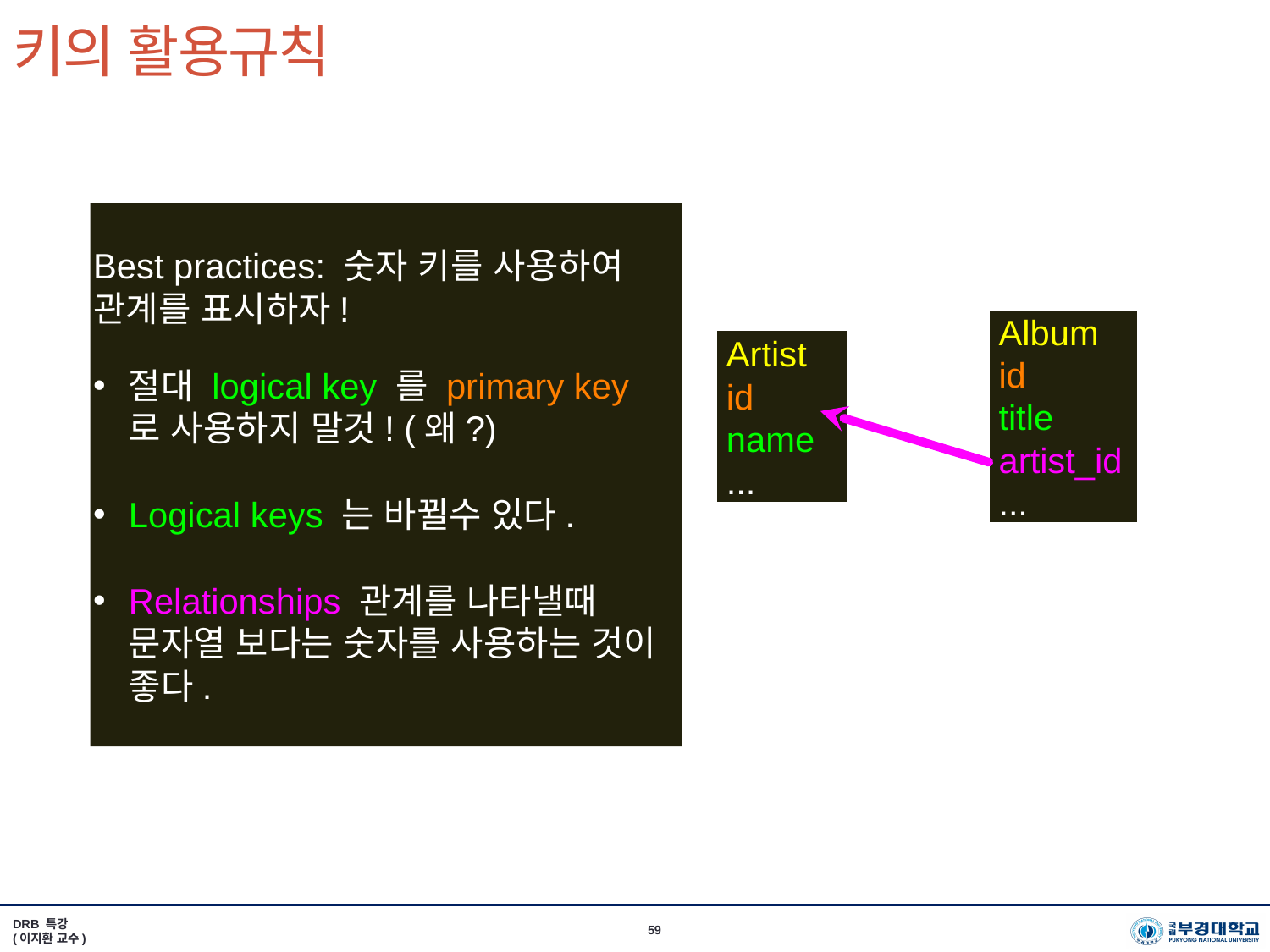

# 키의 활용규칙
Best practices: 숫자 키를 사용하여 관계를 표시하자!
절대 logical key 를 primary key 로 사용하지 말것! (왜?)
Logical keys 는 바뀔수 있다.
Relationships 관계를 나타낼때 문자열 보다는 숫자를 사용하는 것이 좋다.
 Album
 id
 title
 artist_id
 ...
 Artist
 id
 name
 ...
DRB 특강
(이지환 교수)